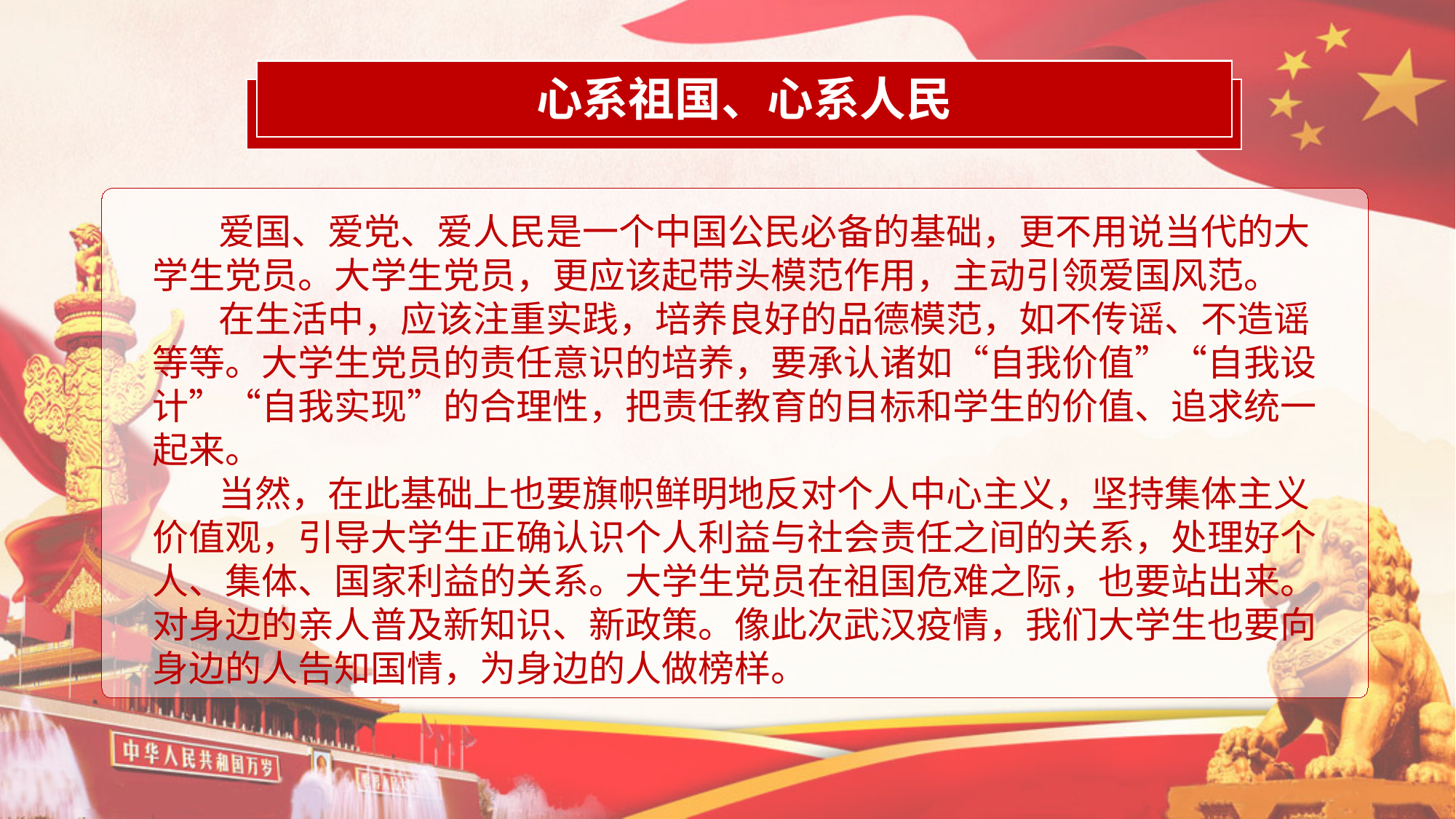

心系祖国、心系人民

       爱国、爱党、爱人民是一个中国公民必备的基础，更不用说当代的大学生党员。大学生党员，更应该起带头模范作用，主动引领爱国风范。
       在生活中，应该注重实践，培养良好的品德模范，如不传谣、不造谣等等。大学生党员的责任意识的培养，要承认诸如“自我价值”“自我设计”“自我实现”的合理性，把责任教育的目标和学生的价值、追求统一起来。
       当然，在此基础上也要旗帜鲜明地反对个人中心主义，坚持集体主义价值观，引导大学生正确认识个人利益与社会责任之间的关系，处理好个人、集体、国家利益的关系。大学生党员在祖国危难之际，也要站出来。对身边的亲人普及新知识、新政策。像此次武汉疫情，我们大学生也要向身边的人告知国情，为身边的人做榜样。